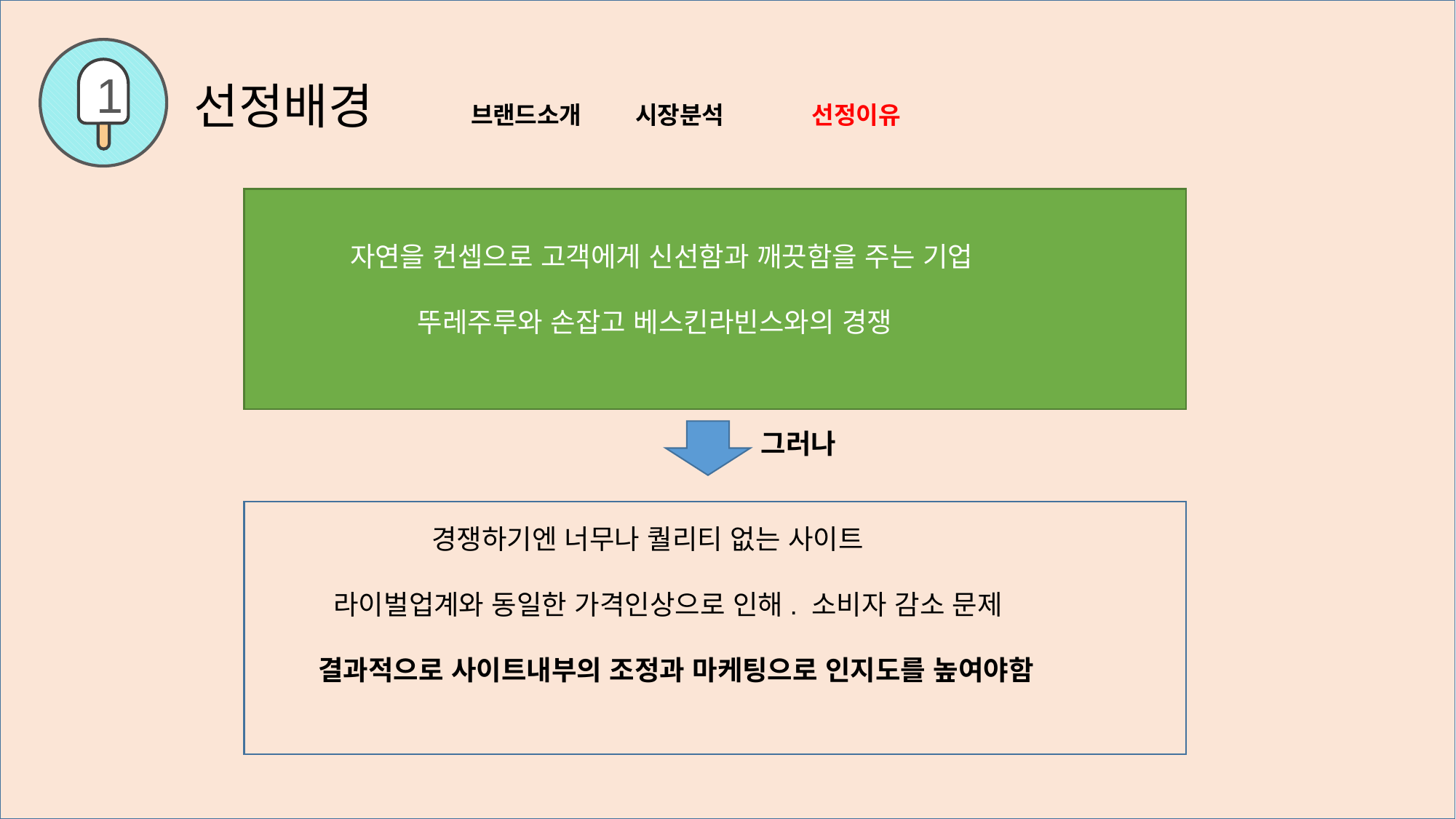

1

선정배경       브랜드소개        시장분석             선정이유

자연을 컨셉으로 고객에게 신선함과 깨끗함을 주는 기업

        뚜레주루와 손잡고 베스킨라빈스와의 경쟁

그러나

                      경쟁하기엔 너무나 퀄리티 없는 사이트

     라이벌업계와 동일한 가격인상으로 인해. 소비자 감소 문제

   결과적으로 사이트내부의 조정과 마케팅으로 인지도를 높여야함